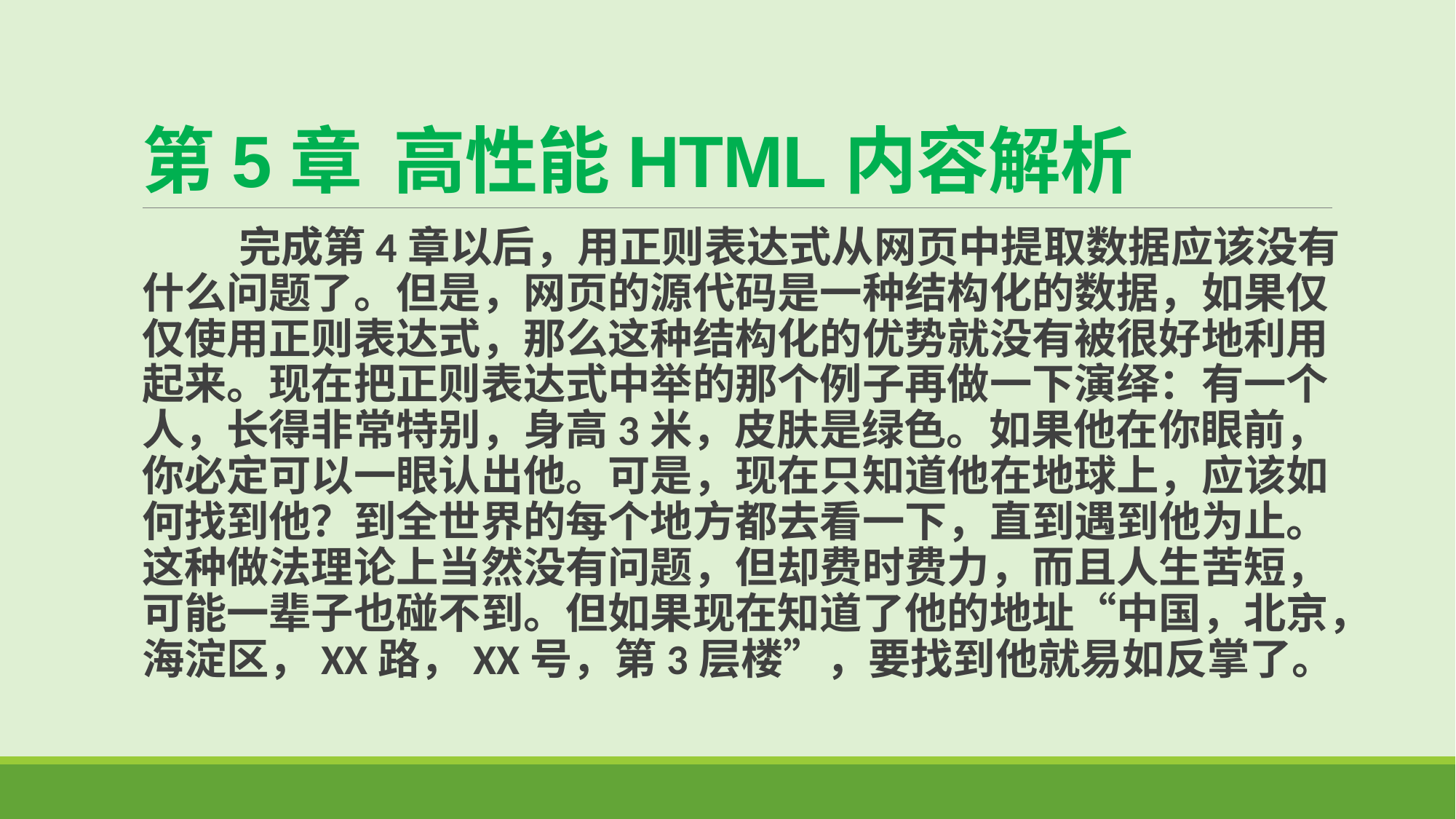

# 第5章  高性能HTML内容解析
         完成第4章以后，用正则表达式从网页中提取数据应该没有什么问题了。但是，网页的源代码是一种结构化的数据，如果仅仅使用正则表达式，那么这种结构化的优势就没有被很好地利用起来。现在把正则表达式中举的那个例子再做一下演绎：有一个人，长得非常特别，身高3米，皮肤是绿色。如果他在你眼前，你必定可以一眼认出他。可是，现在只知道他在地球上，应该如何找到他？到全世界的每个地方都去看一下，直到遇到他为止。这种做法理论上当然没有问题，但却费时费力，而且人生苦短，可能一辈子也碰不到。但如果现在知道了他的地址“中国，北京，海淀区，XX路，XX号，第3层楼”，要找到他就易如反掌了。